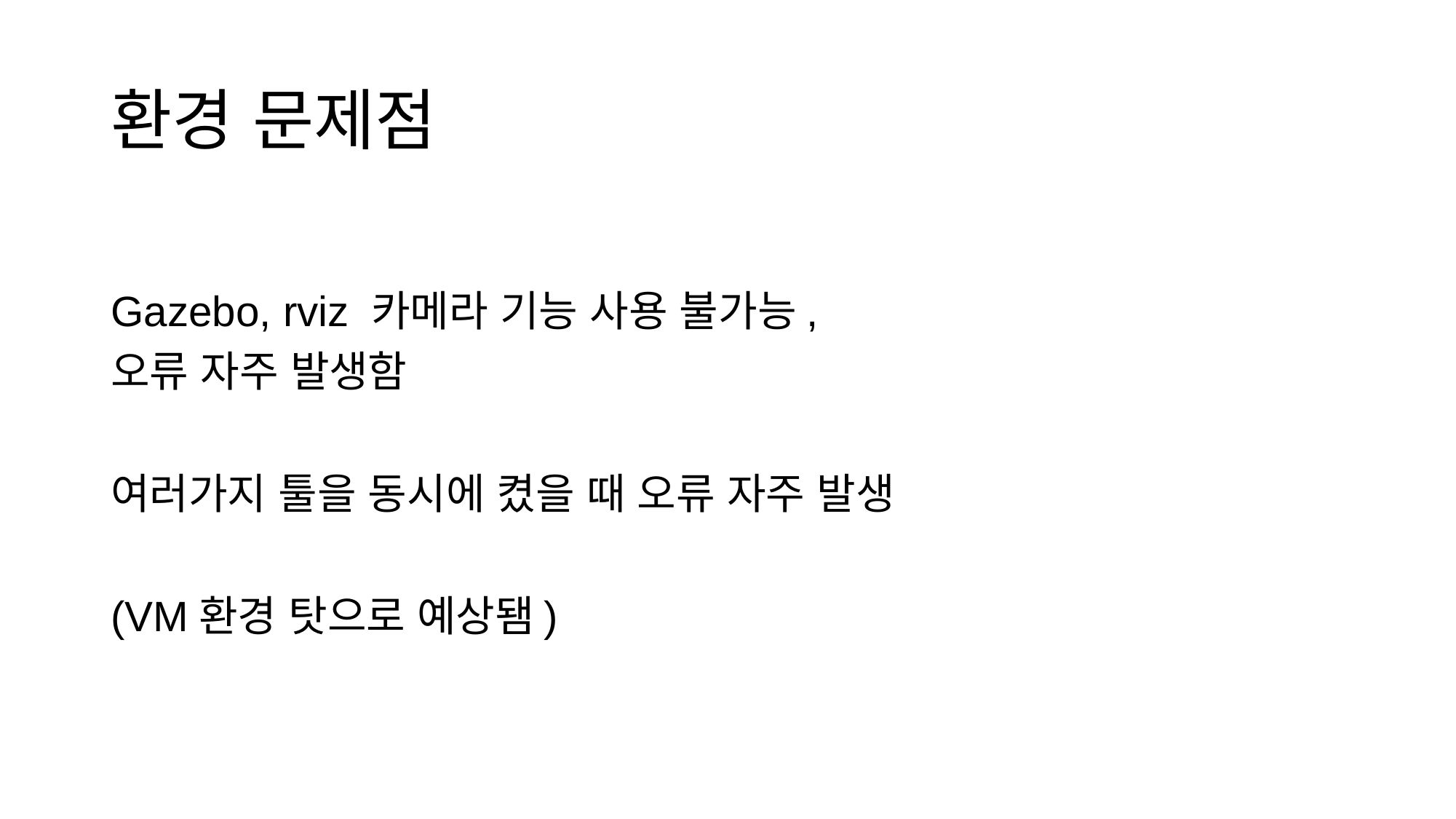

# 환경 문제점

Gazebo, rviz 카메라 기능 사용 불가능,
오류 자주 발생함

여러가지 툴을 동시에 켰을 때 오류 자주 발생

(VM환경 탓으로 예상됌)